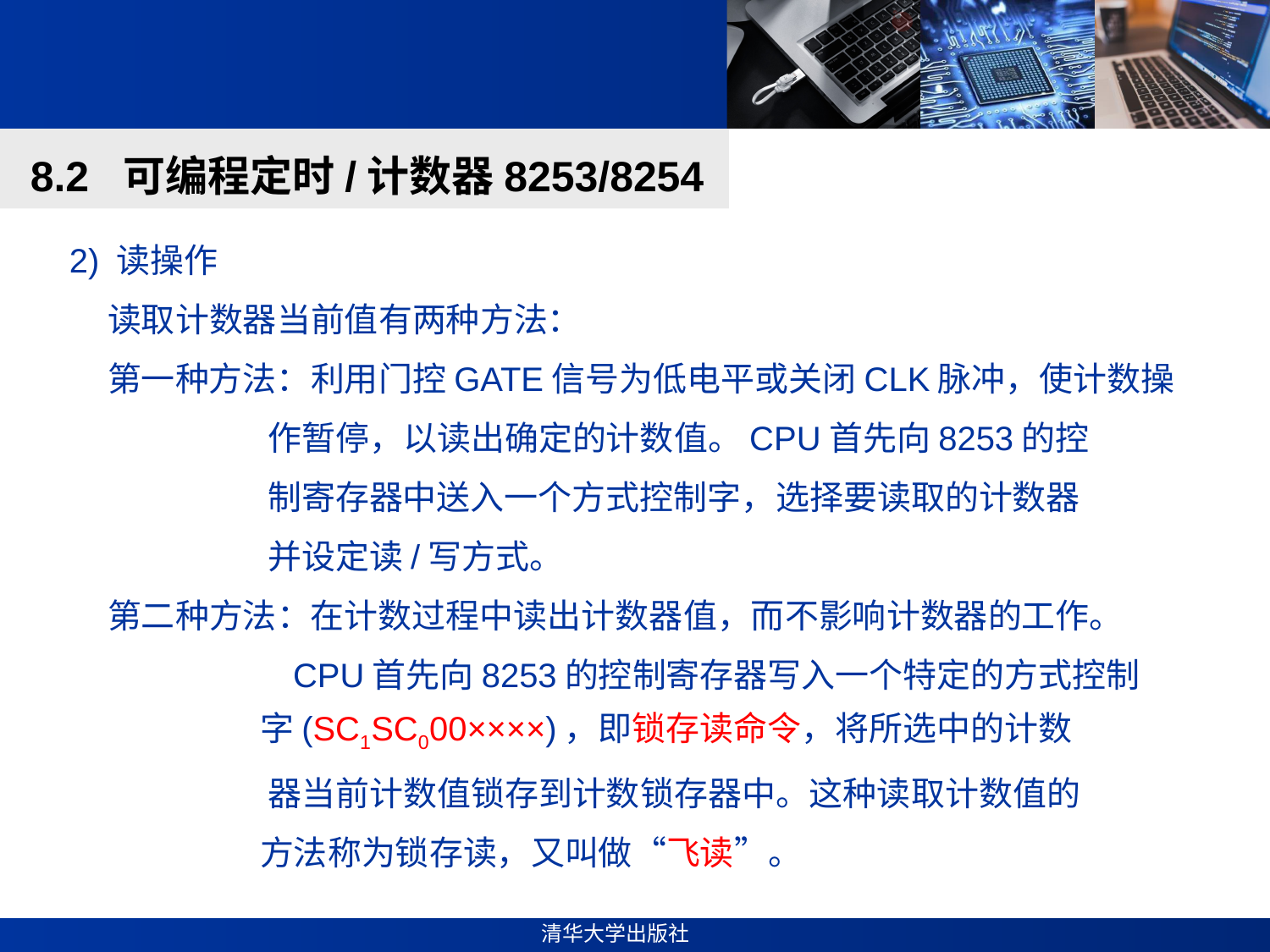

#
8.2  可编程定时/计数器8253/8254
2) 读操作
    读取计数器当前值有两种方法：
    第一种方法：利用门控GATE信号为低电平或关闭CLK脉冲，使计数操
                         作暂停，以读出确定的计数值。CPU首先向8253的控
                         制寄存器中送入一个方式控制字，选择要读取的计数器
                         并设定读/写方式。
    第二种方法：在计数过程中读出计数器值，而不影响计数器的工作。
                        CPU首先向8253的控制寄存器写入一个特定的方式控制
                        字(SC1SC000××××)，即锁存读命令，将所选中的计数
                         器当前计数值锁存到计数锁存器中。这种读取计数值的
                        方法称为锁存读，又叫做“飞读”。